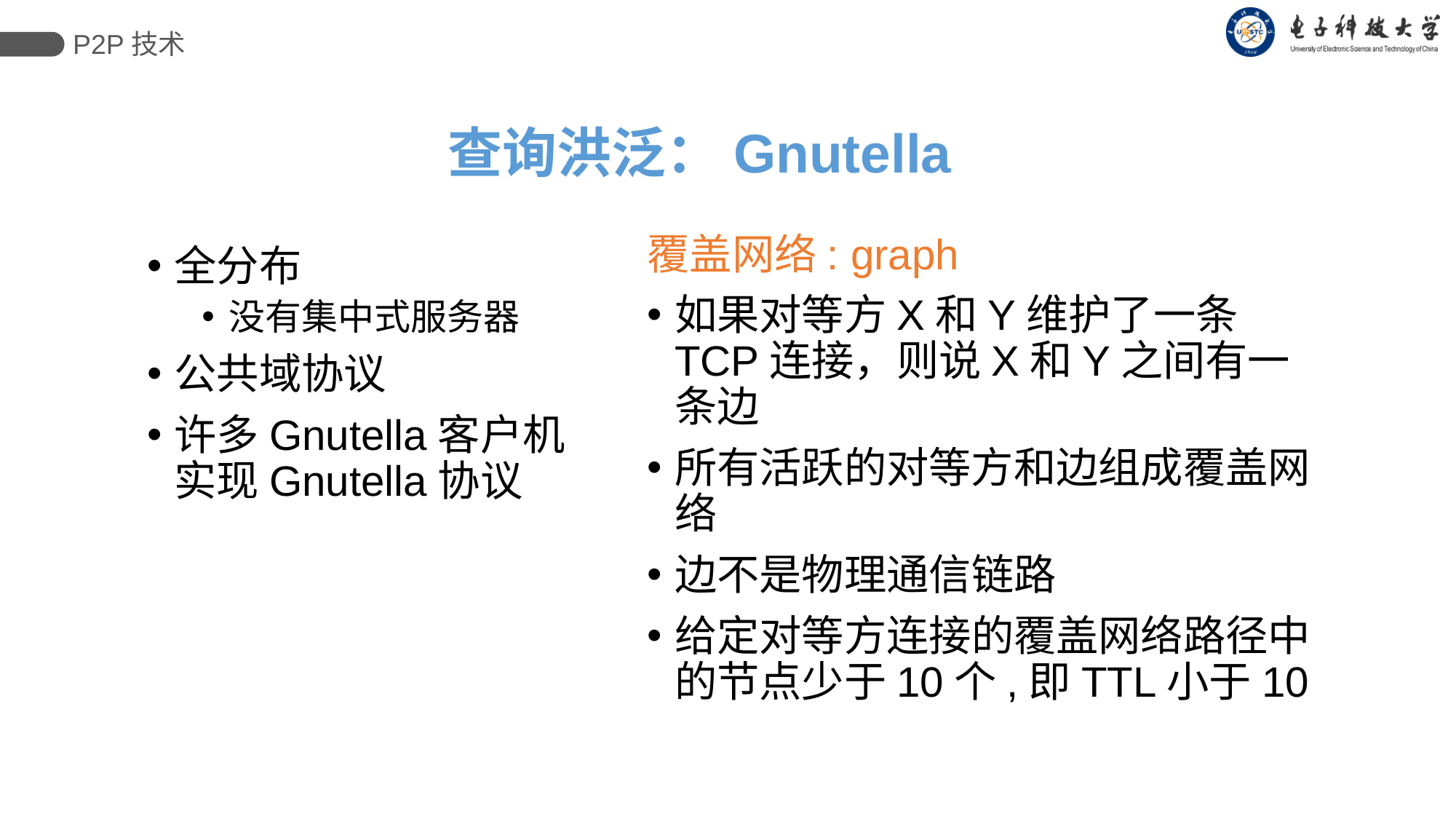

P2P技术
# 查询洪泛：Gnutella
覆盖网络: graph
如果对等方X和Y维护了一条TCP连接，则说X和Y之间有一条边
所有活跃的对等方和边组成覆盖网络
边不是物理通信链路
给定对等方连接的覆盖网络路径中的节点少于10个,即TTL小于10
全分布
没有集中式服务器
公共域协议
许多Gnutella客户机实现Gnutella协议